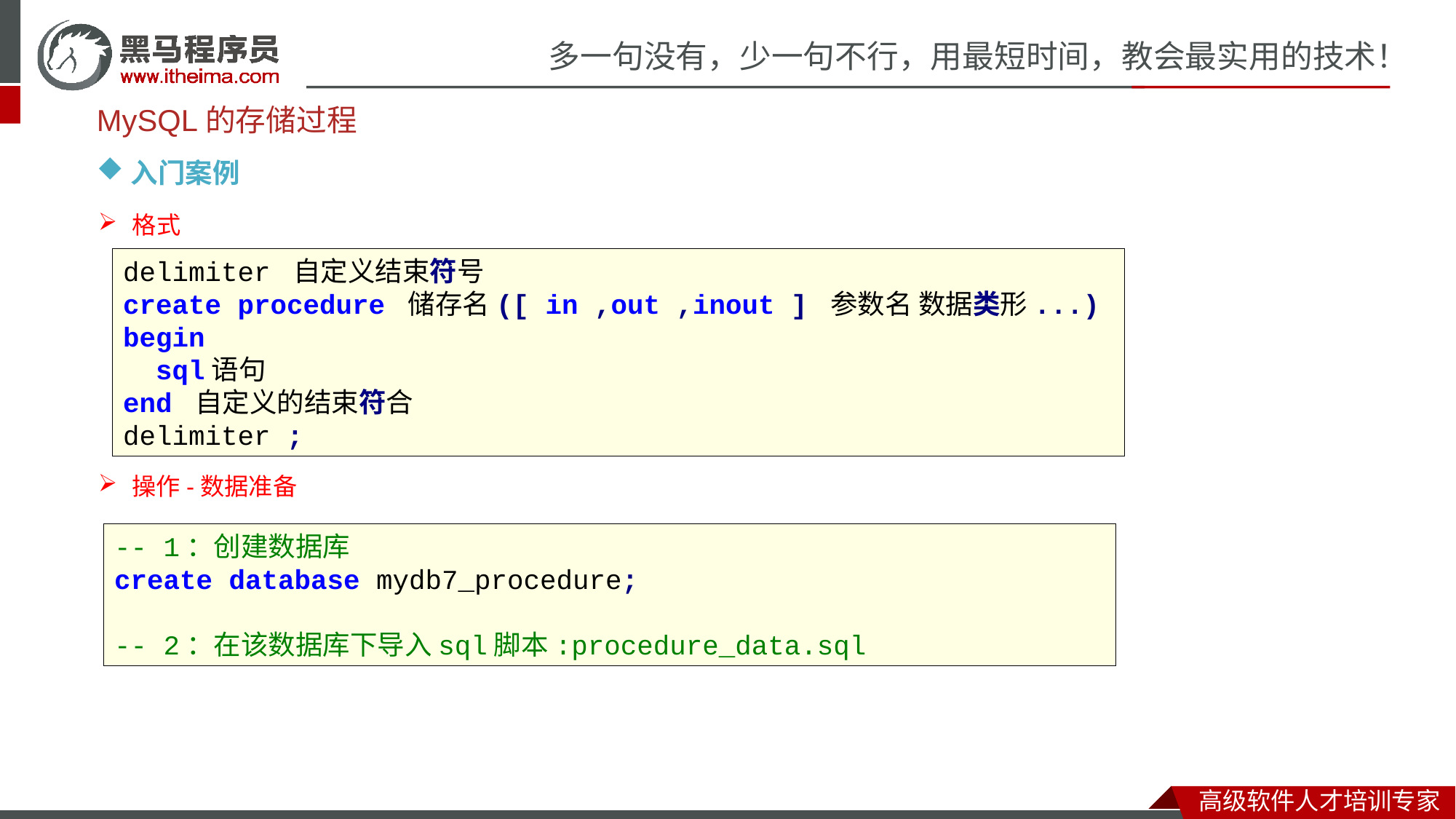

MySQL的存储过程
入门案例
格式
delimiter 自定义结束符号
create procedure 储存名([ in ,out ,inout ] 参数名 数据类形...)
begin
  sql语句
end 自定义的结束符合
delimiter ;
操作-数据准备
-- 1：创建数据库
create database mydb7_procedure;

-- 2：在该数据库下导入sql脚本:procedure_data.sql